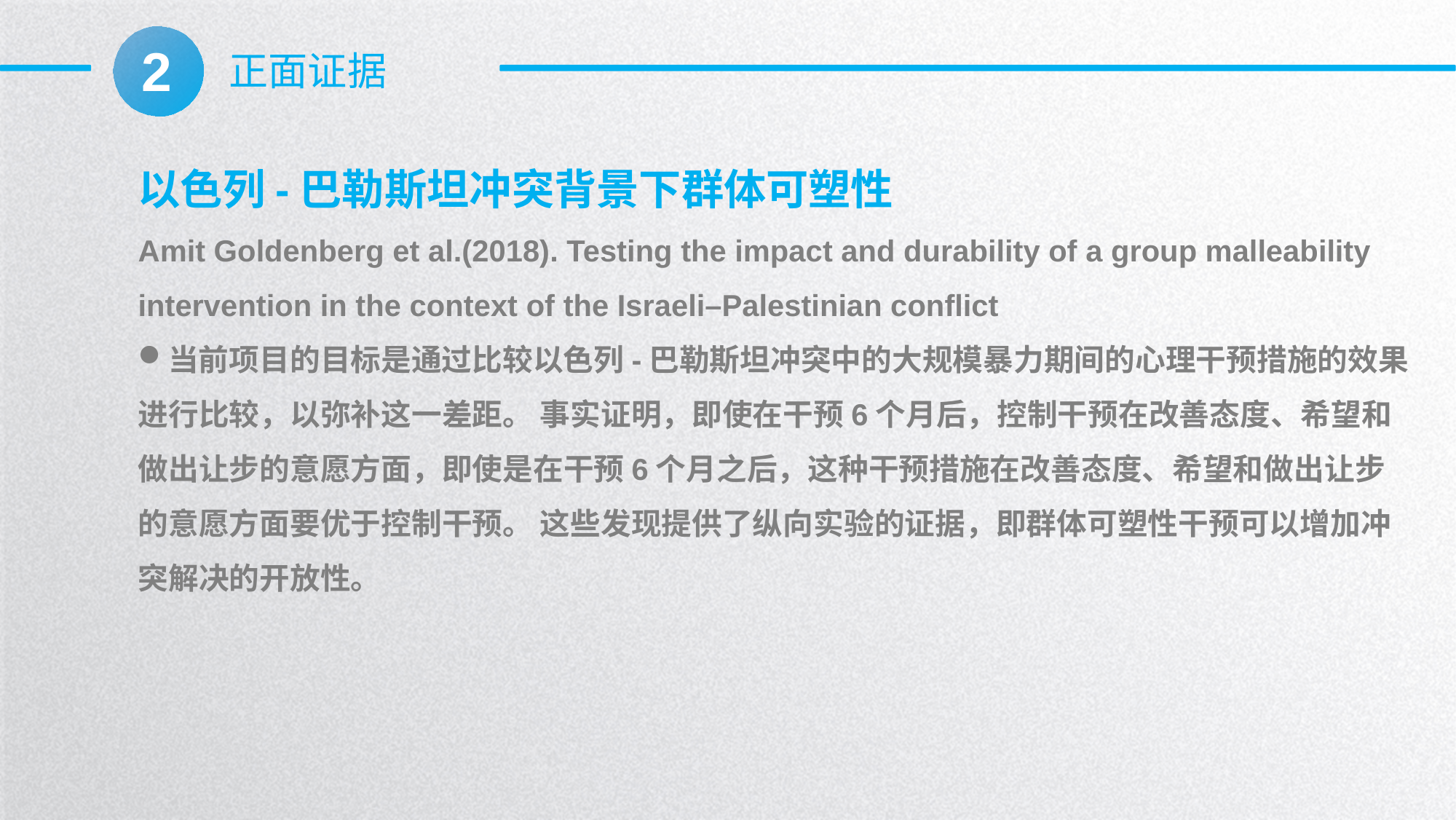

2
正面证据

以色列-巴勒斯坦冲突背景下群体可塑性
Amit Goldenberg et al.(2018). Testing the impact and durability of a group malleability intervention in the context of the Israeli–Palestinian conflict
当前项目的目标是通过比较以色列-巴勒斯坦冲突中的大规模暴力期间的心理干预措施的效果进行比较，以弥补这一差距。 事实证明，即使在干预6个月后，控制干预在改善态度、希望和做出让步的意愿方面，即使是在干预6个月之后，这种干预措施在改善态度、希望和做出让步的意愿方面要优于控制干预。 这些发现提供了纵向实验的证据，即群体可塑性干预可以增加冲突解决的开放性。